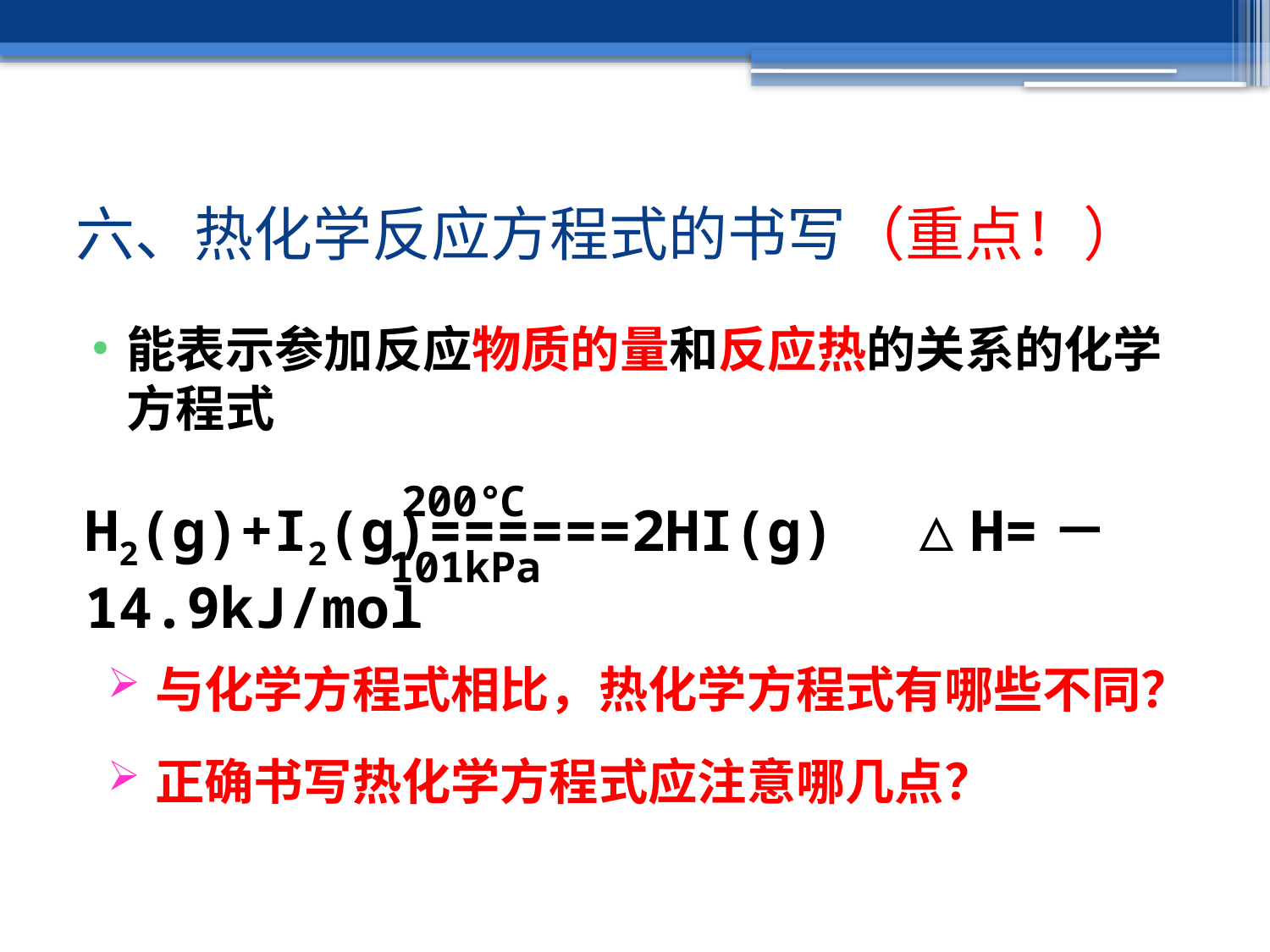

# 六、热化学反应方程式的书写（重点！）
能表示参加反应物质的量和反应热的关系的化学方程式

200℃
101kPa
H2(g)+I2(g)======2HI(g)  △H=－14.9kJ/mol
与化学方程式相比，热化学方程式有哪些不同？
正确书写热化学方程式应注意哪几点？